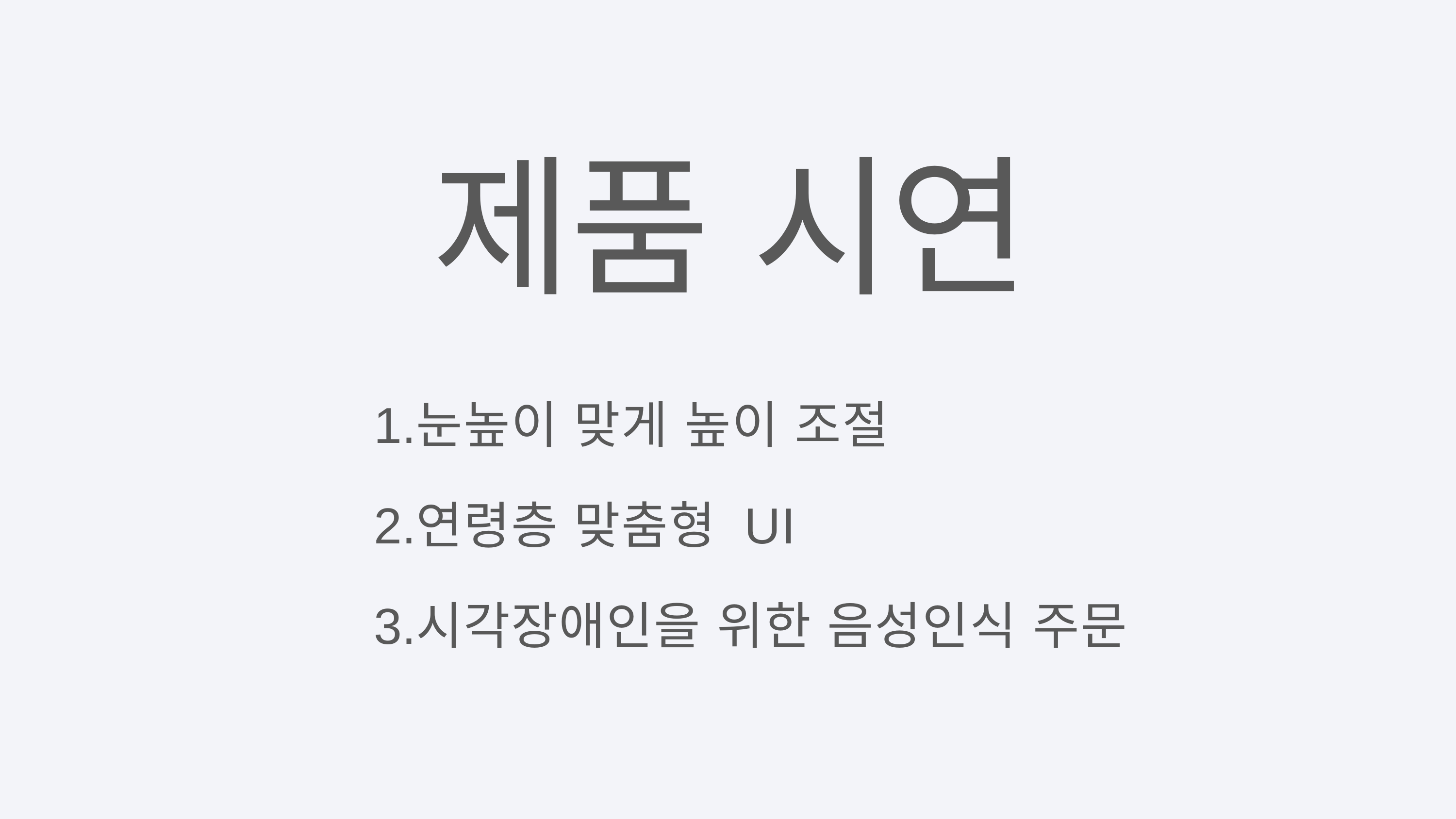

제품 시연
눈높이 맞게 높이 조절
연령층 맞춤형 UI
시각장애인을 위한 음성인식 주문